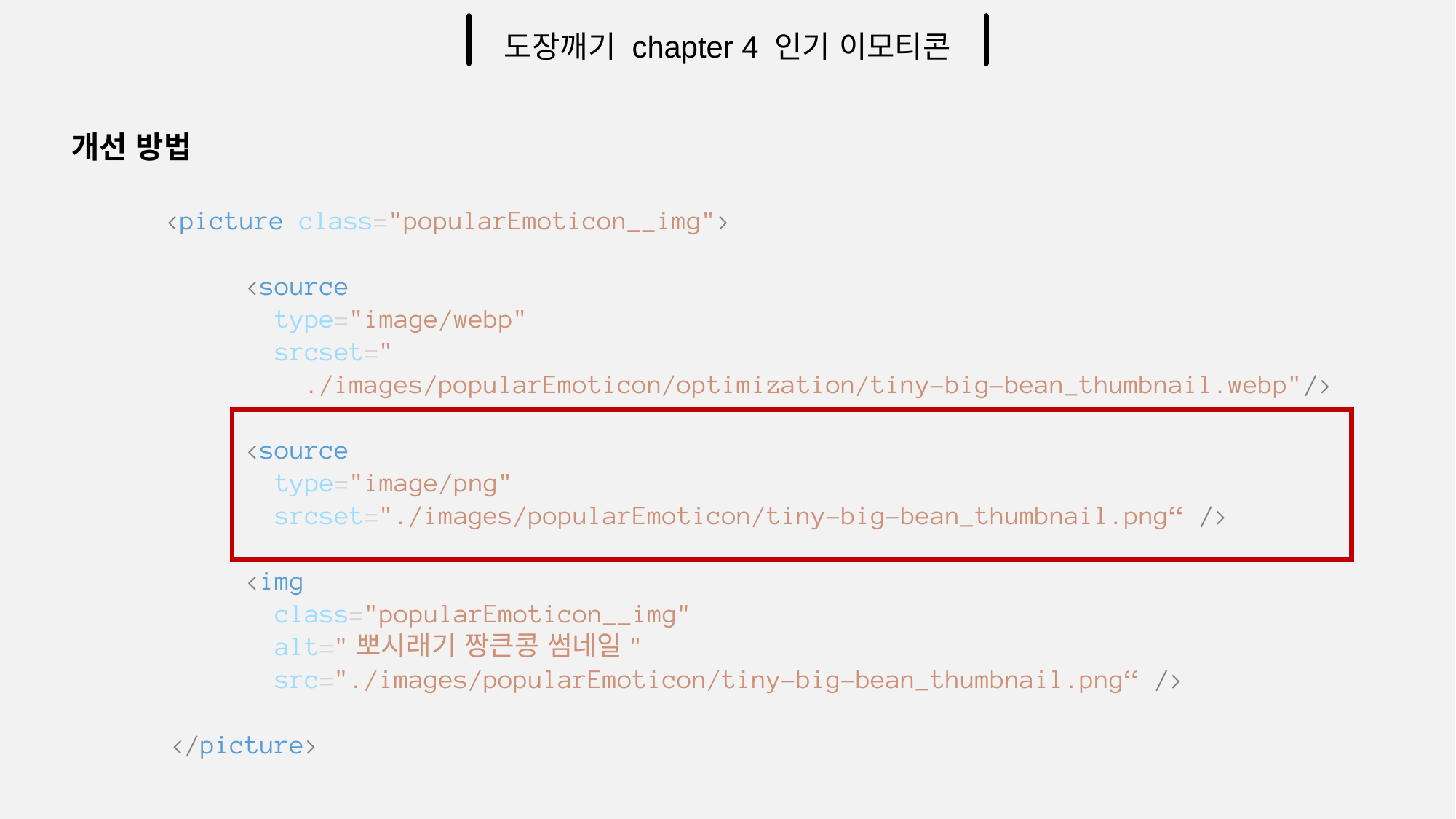

도장깨기 chapter 4 인기 이모티콘

개선 방법
		<picture class="popularEmoticon__img">

                    <source
                      type="image/webp"
                      srcset="
                        ./images/popularEmoticon/optimization/tiny-big-bean_thumbnail.webp"/>

                    <source
                      type="image/png"
                      srcset="./images/popularEmoticon/tiny-big-bean_thumbnail.png“ />

                    <img
                      class="popularEmoticon__img"
                      alt="뽀시래기 짱큰콩 썸네일"
                      src="./images/popularEmoticon/tiny-big-bean_thumbnail.png“ />

               </picture>